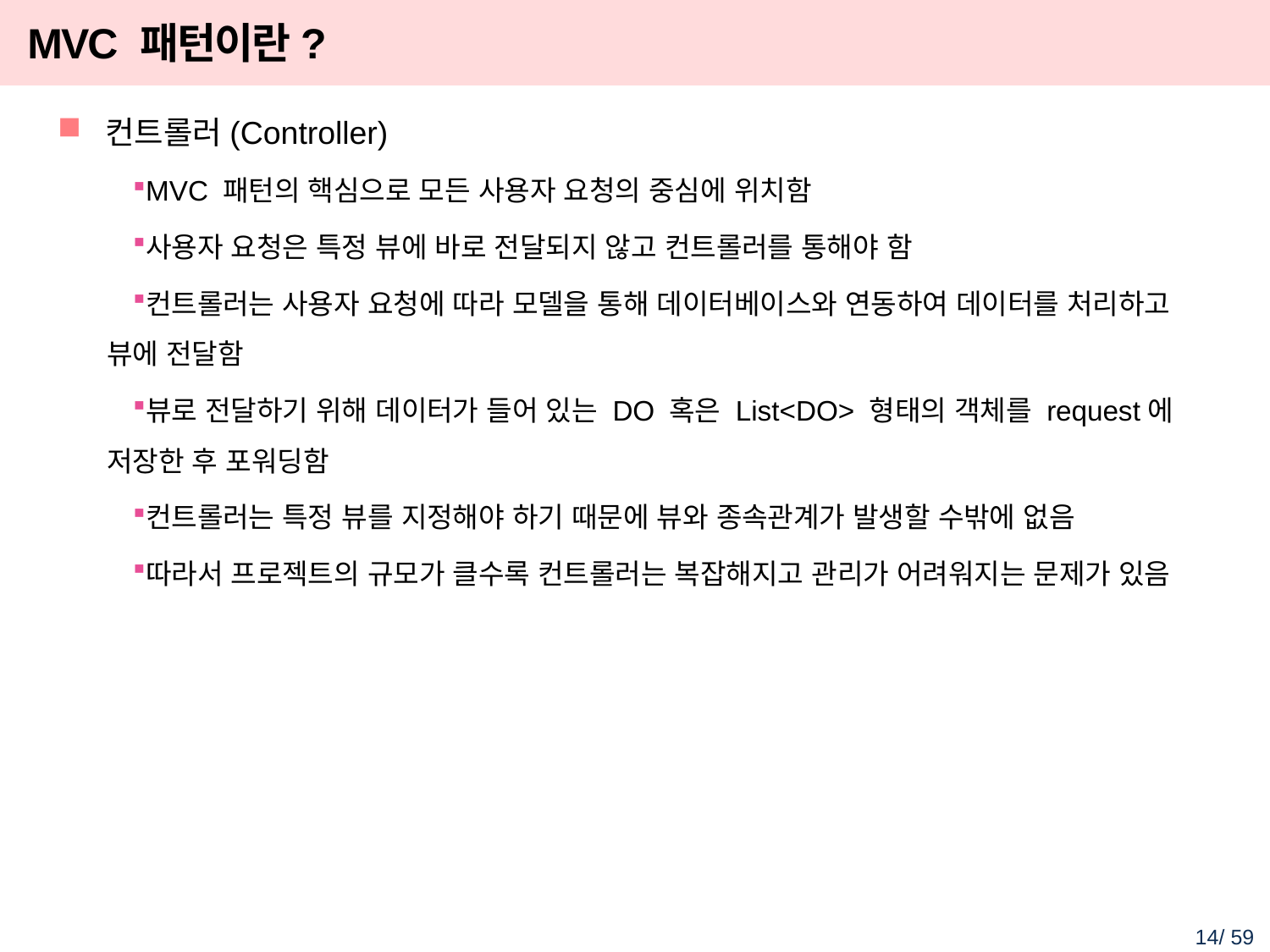

# MVC 패턴이란?
컨트롤러(Controller)
MVC 패턴의 핵심으로 모든 사용자 요청의 중심에 위치함
사용자 요청은 특정 뷰에 바로 전달되지 않고 컨트롤러를 통해야 함
컨트롤러는 사용자 요청에 따라 모델을 통해 데이터베이스와 연동하여 데이터를 처리하고 뷰에 전달함
뷰로 전달하기 위해 데이터가 들어 있는 DO 혹은 List<DO> 형태의 객체를 request에 저장한 후 포워딩함
컨트롤러는 특정 뷰를 지정해야 하기 때문에 뷰와 종속관계가 발생할 수밖에 없음
따라서 프로젝트의 규모가 클수록 컨트롤러는 복잡해지고 관리가 어려워지는 문제가 있음